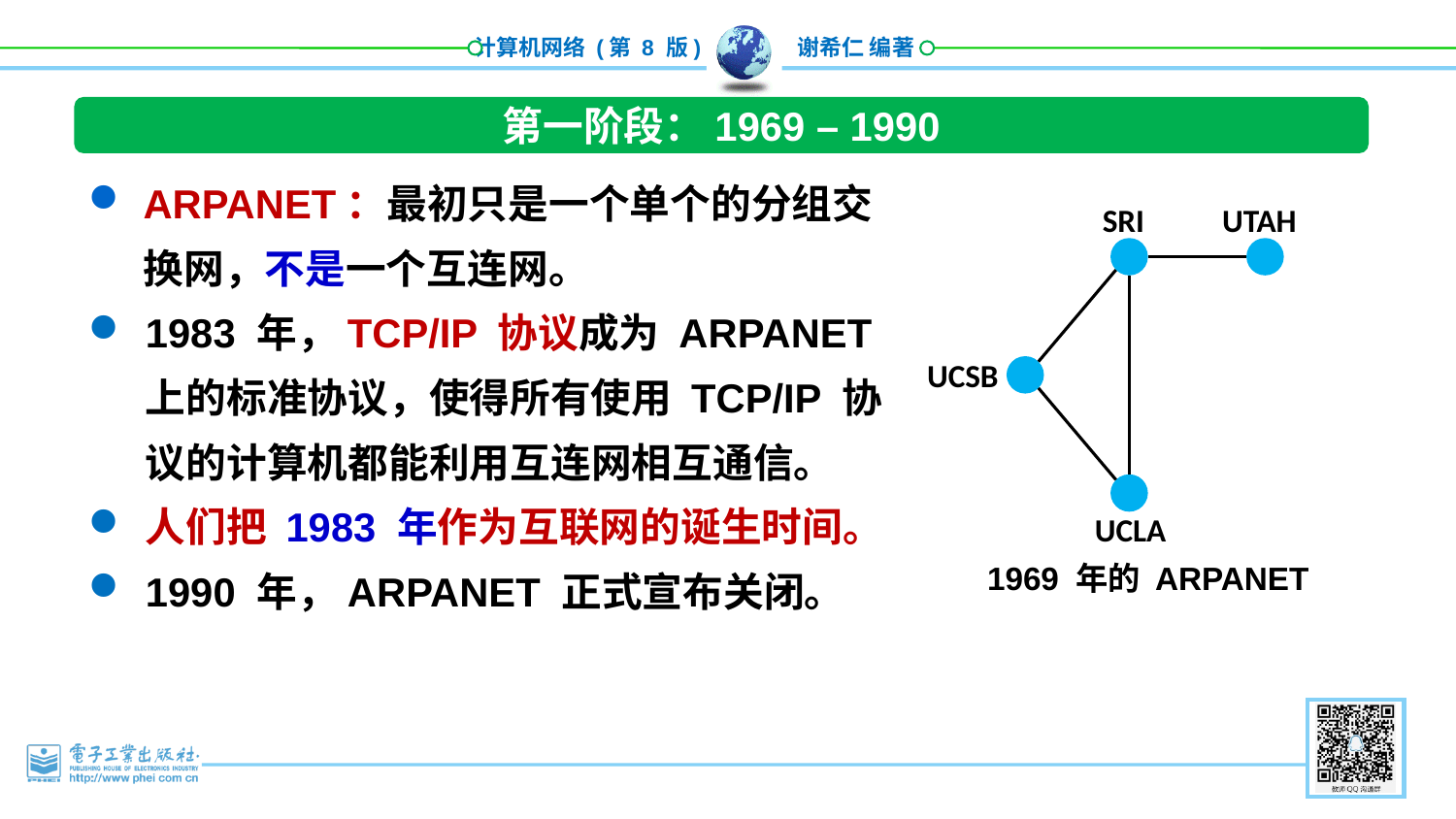

第一阶段：1969 – 1990
ARPANET：最初只是一个单个的分组交换网，不是一个互连网。
1983 年，TCP/IP 协议成为 ARPANET 上的标准协议，使得所有使用 TCP/IP 协议的计算机都能利用互连网相互通信。
人们把 1983 年作为互联网的诞生时间。
1990 年，ARPANET 正式宣布关闭。

SRI
UTAH

UCSB

UCLA
1969 年的 ARPANET